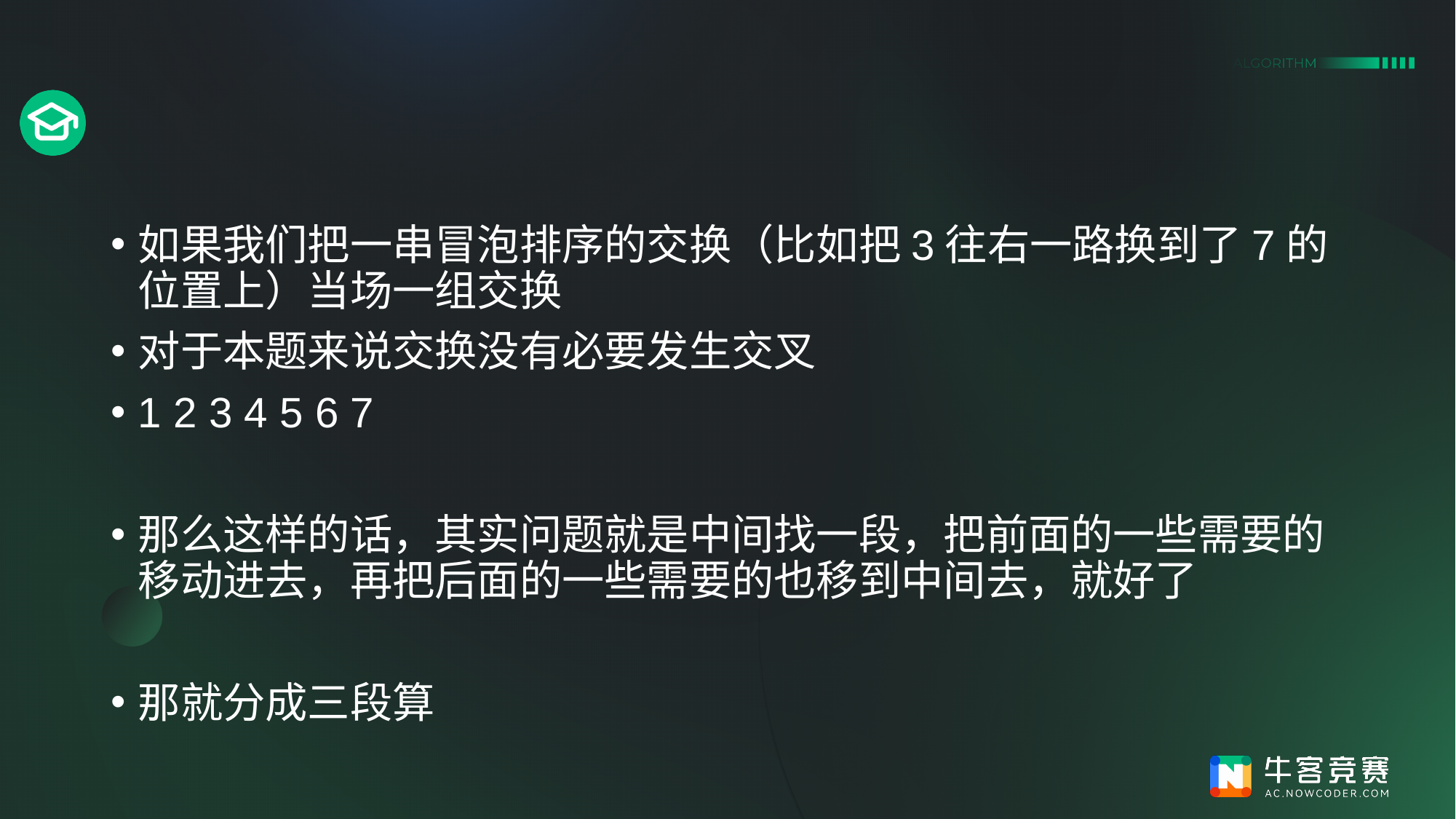

#
如果我们把一串冒泡排序的交换（比如把3往右一路换到了7的位置上）当场一组交换
对于本题来说交换没有必要发生交叉
1 2 3 4 5 6 7

那么这样的话，其实问题就是中间找一段，把前面的一些需要的移动进去，再把后面的一些需要的也移到中间去，就好了

那就分成三段算